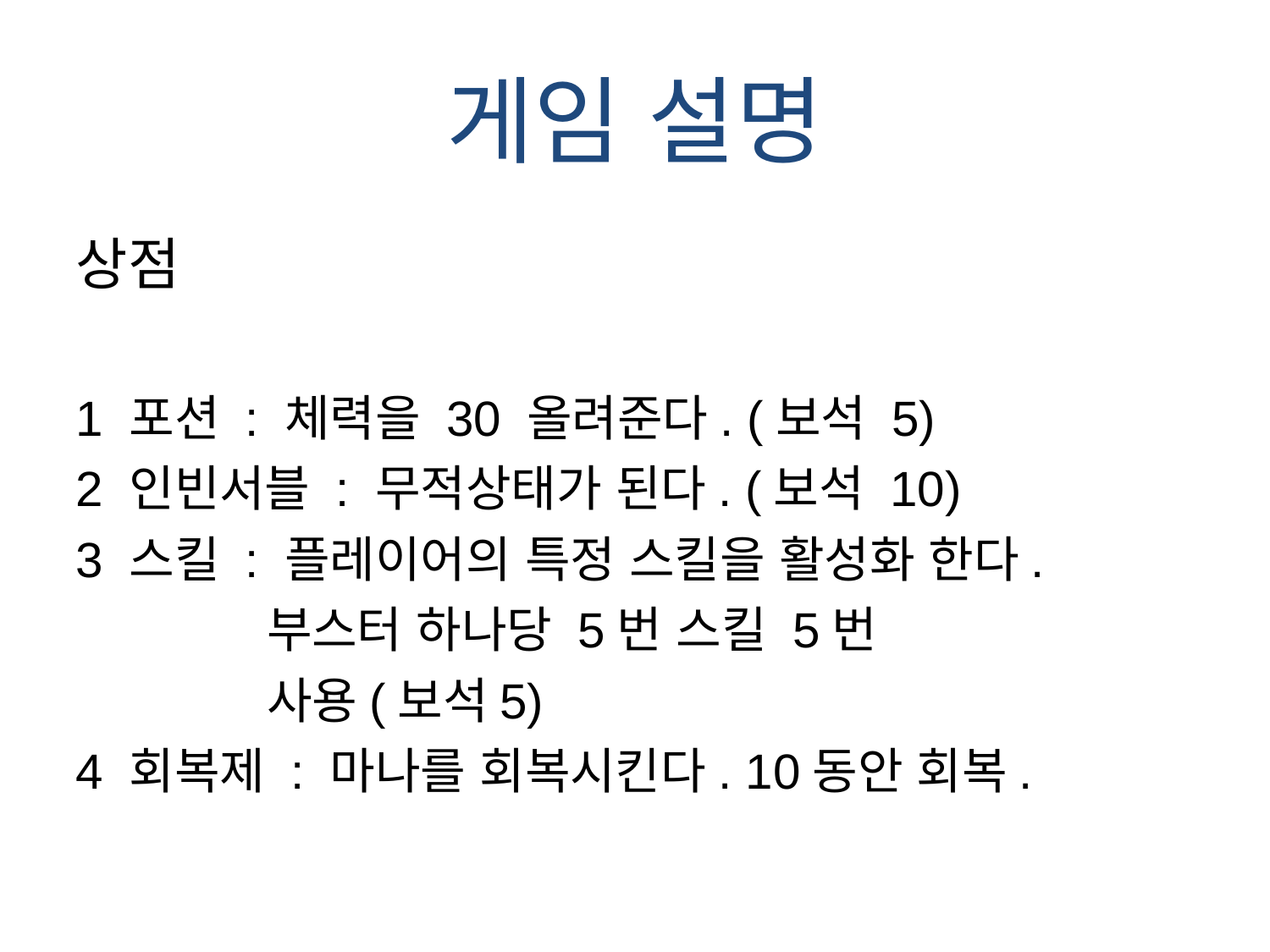

# 게임 설명
상점

1 포션 : 체력을 30 올려준다. (보석 5)
2 인빈서블 : 무적상태가 된다. (보석 10)
3 스킬 : 플레이어의 특정 스킬을 활성화 한다.
             부스터 하나당 5번 스킬 5번
             사용(보석5)
4 회복제 : 마나를 회복시킨다. 10동안 회복.